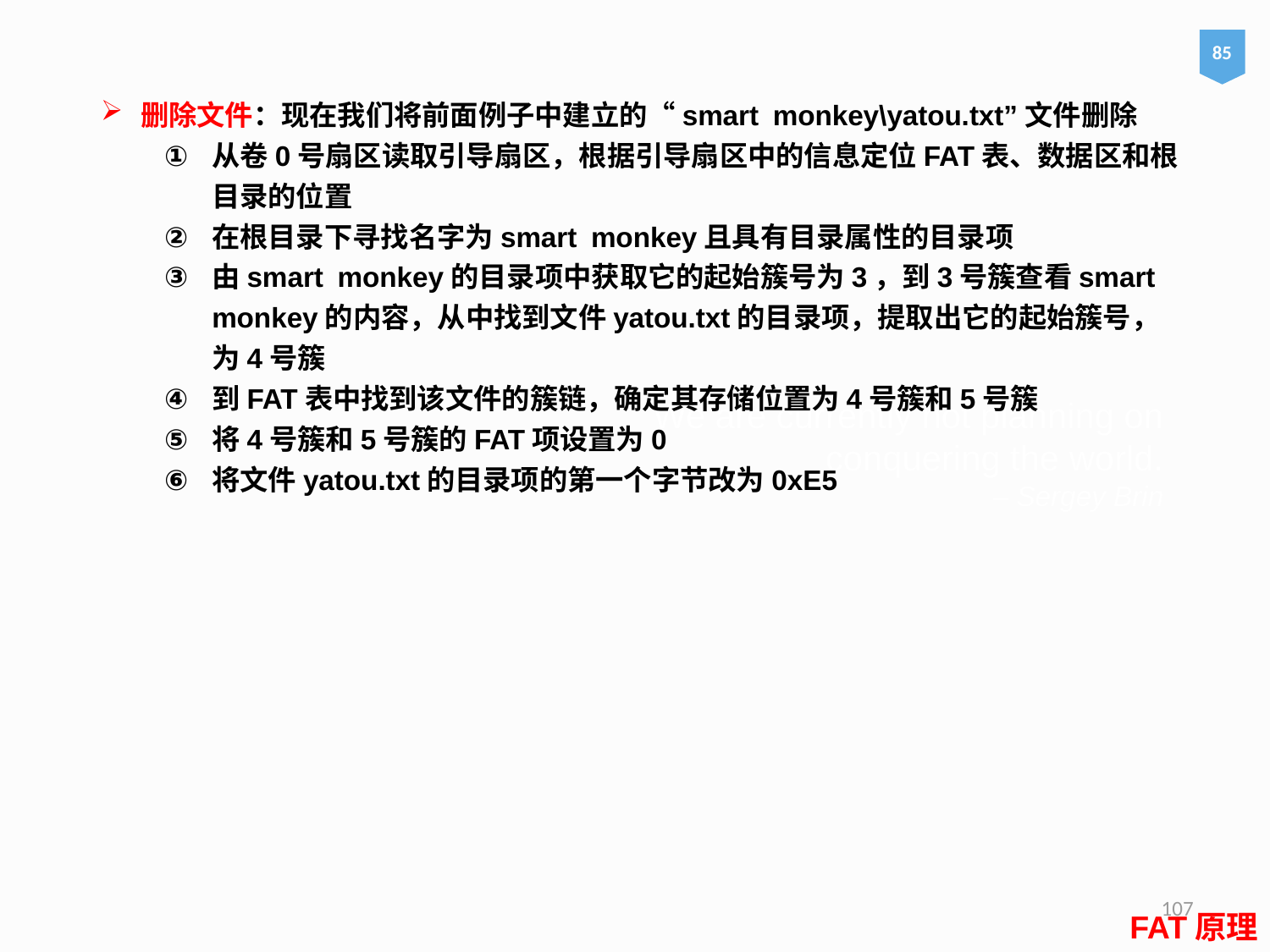

85
删除文件：现在我们将前面例子中建立的“smart monkey\yatou.txt”文件删除
从卷0号扇区读取引导扇区，根据引导扇区中的信息定位FAT表、数据区和根目录的位置
在根目录下寻找名字为smart monkey且具有目录属性的目录项
由smart monkey的目录项中获取它的起始簇号为3，到3号簇查看smart monkey的内容，从中找到文件yatou.txt的目录项，提取出它的起始簇号，为4号簇
到FAT表中找到该文件的簇链，确定其存储位置为4号簇和5号簇
将4号簇和5号簇的FAT项设置为0
将文件yatou.txt的目录项的第一个字节改为0xE5

# We are currently not planning on conquering the world. – Sergey Brin
107
FAT原理